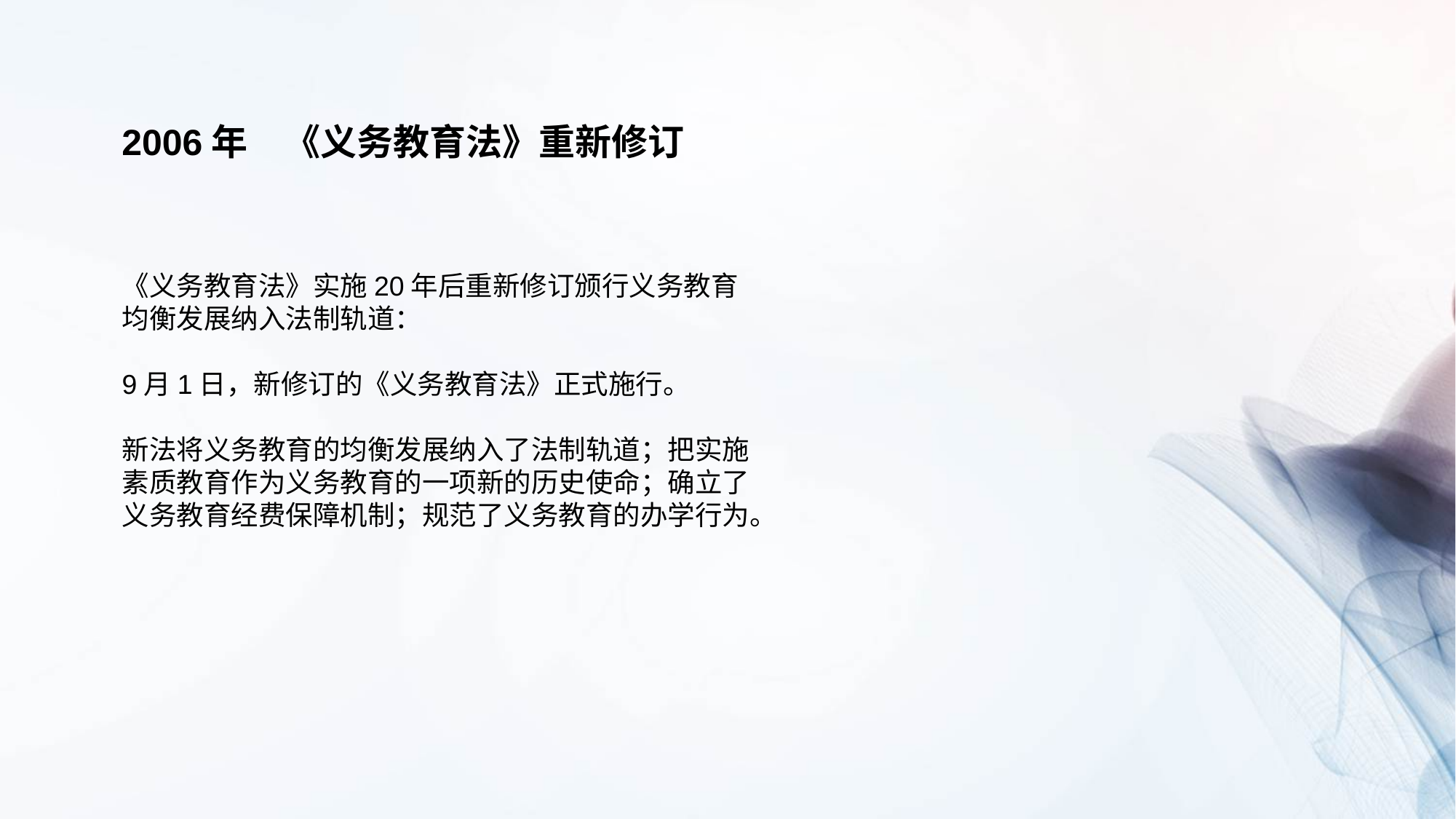

2006年　《义务教育法》重新修订
《义务教育法》实施20年后重新修订颁行义务教育均衡发展纳入法制轨道：

9月1日，新修订的《义务教育法》正式施行。

新法将义务教育的均衡发展纳入了法制轨道；把实施素质教育作为义务教育的一项新的历史使命；确立了义务教育经费保障机制；规范了义务教育的办学行为。